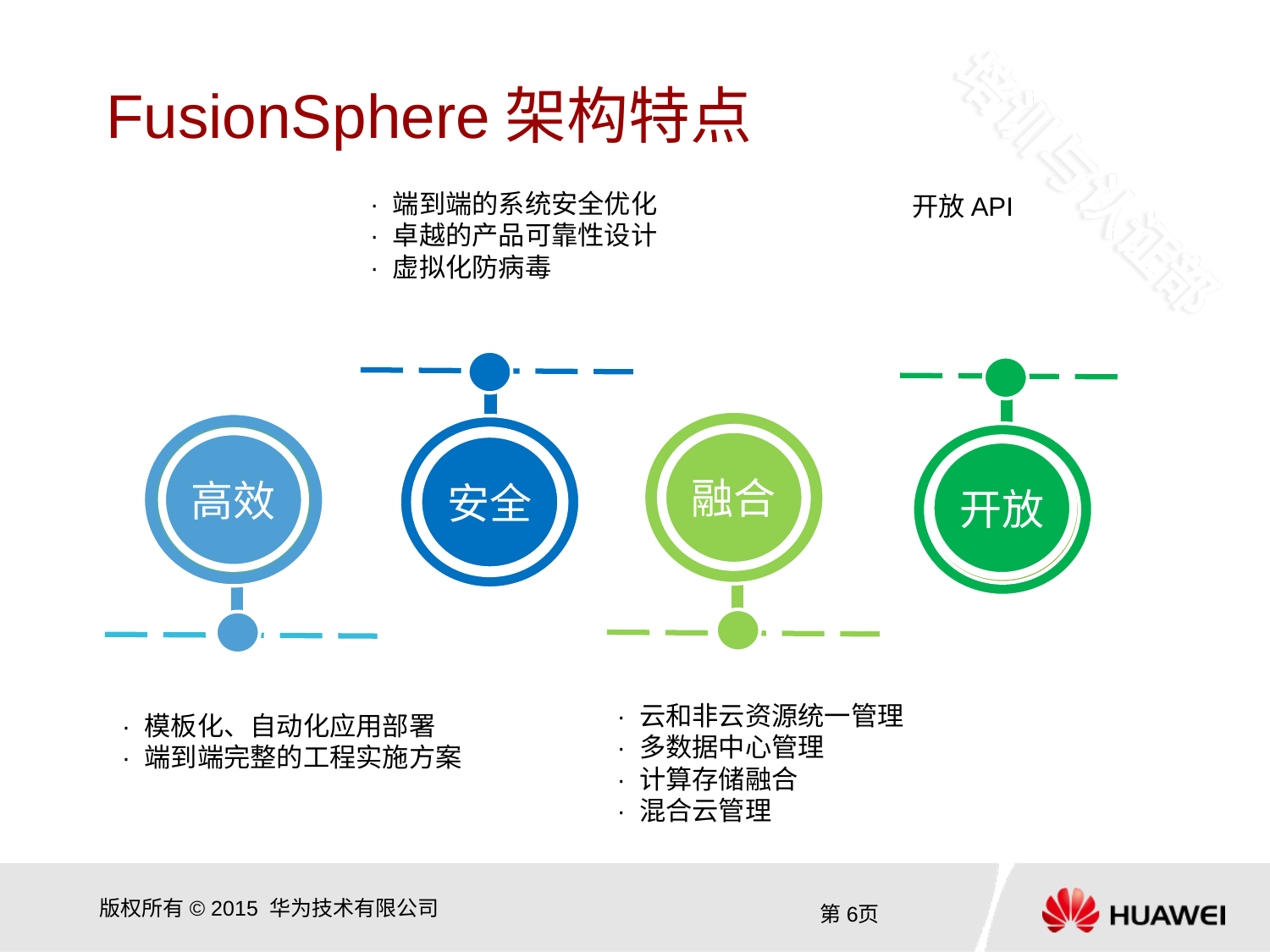

# FusionSphere架构特点
· 端到端的系统安全优化
· 卓越的产品可靠性设计
· 虚拟化防病毒
开放API

安全

开放

融合

高效

· 云和非云资源统一管理
· 多数据中心管理
· 计算存储融合
· 混合云管理
· 模板化、自动化应用部署
· 端到端完整的工程实施方案